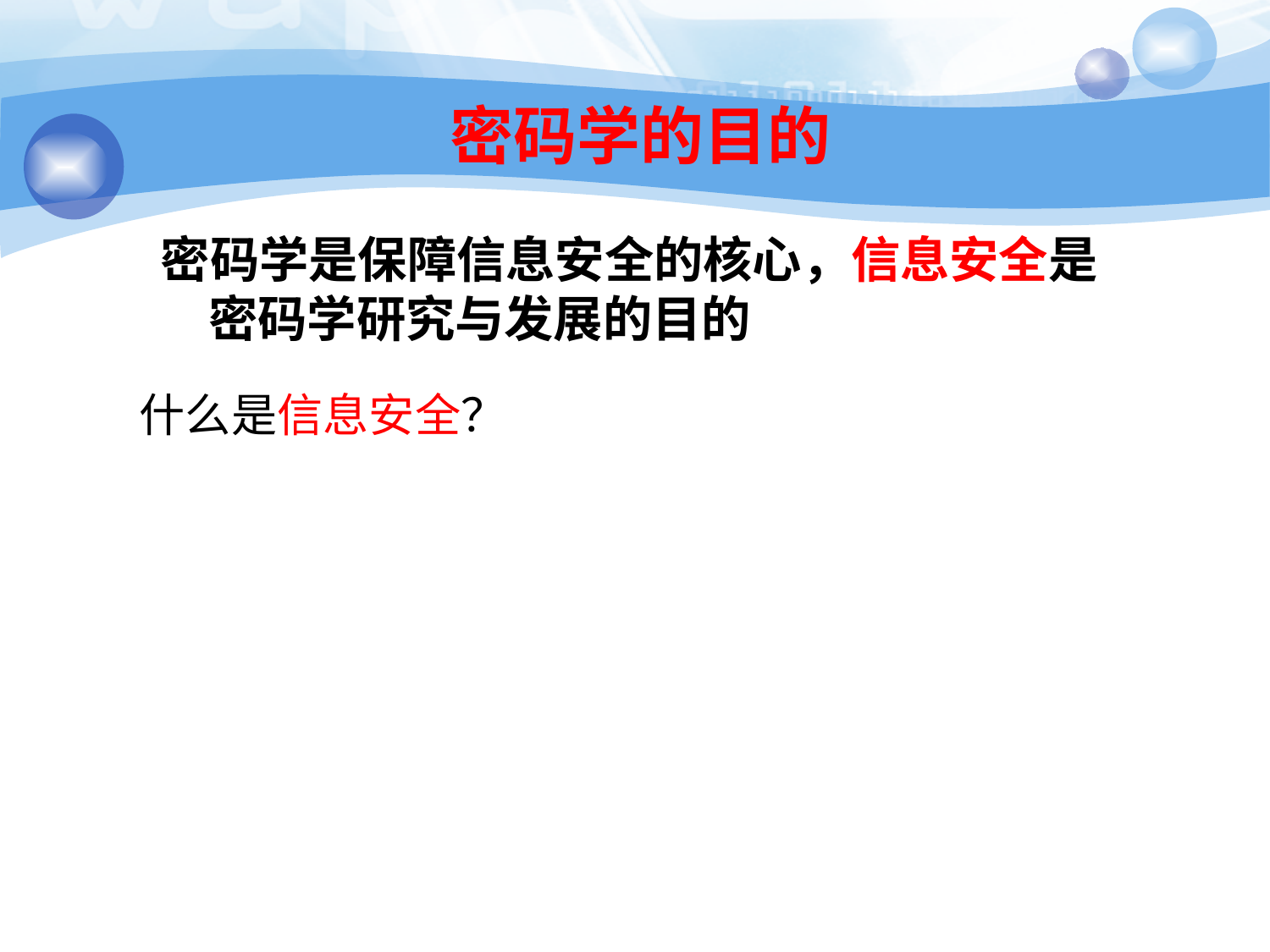

# 密码学的目的
密码学是保障信息安全的核心，信息安全是密码学研究与发展的目的

什么是信息安全？